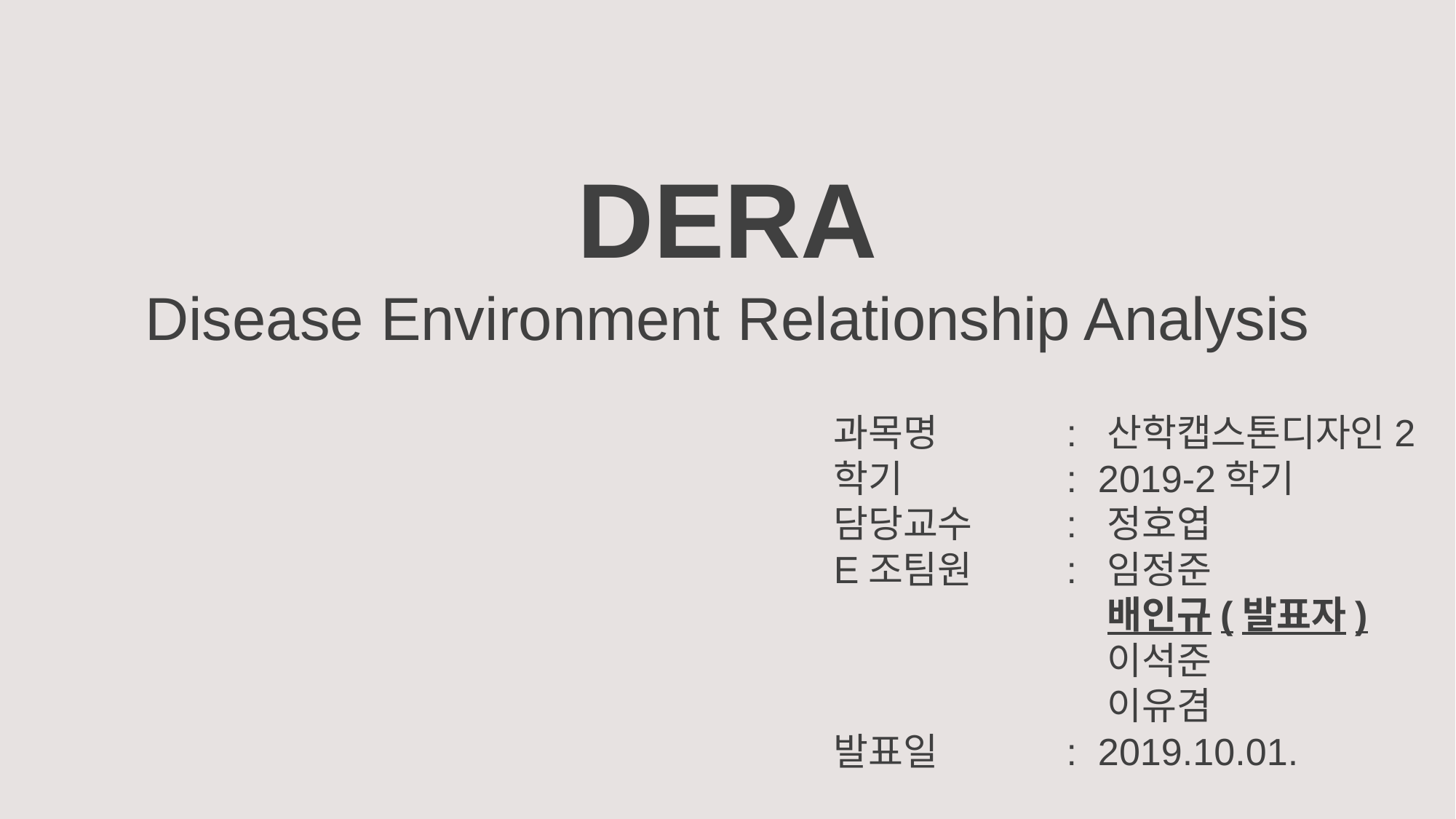

DERA
Disease Environment Relationship Analysis
과목명
학기
담당교수
E조팀원

발표일
:  산학캡스톤디자인2
:  2019-2학기
:  정호엽
:  임정준
   배인규(발표자)
   이석준
   이유겸
:  2019.10.01.